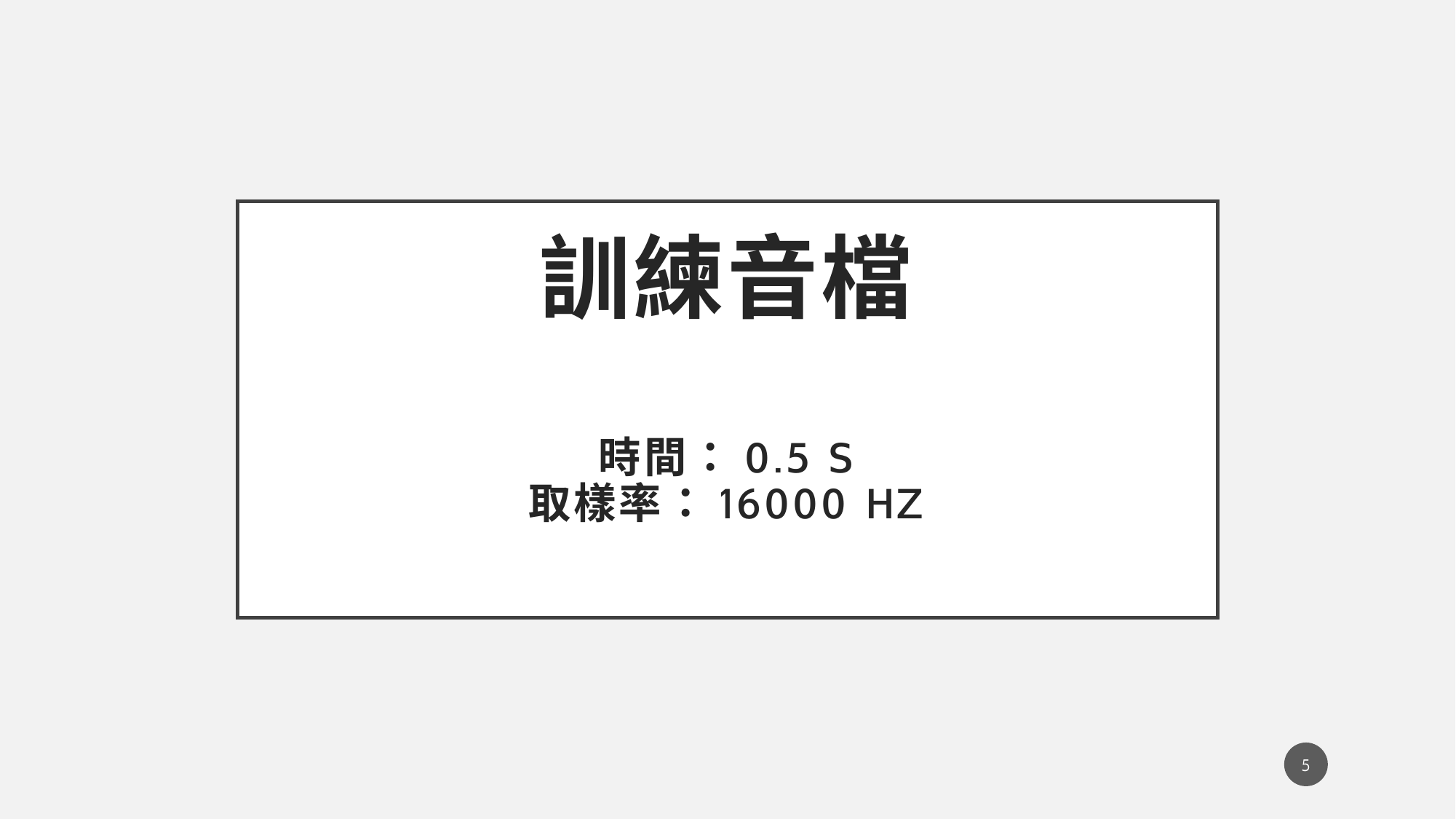

# 訓練音檔 時間：0.5 s 取樣率：16000 hz
5